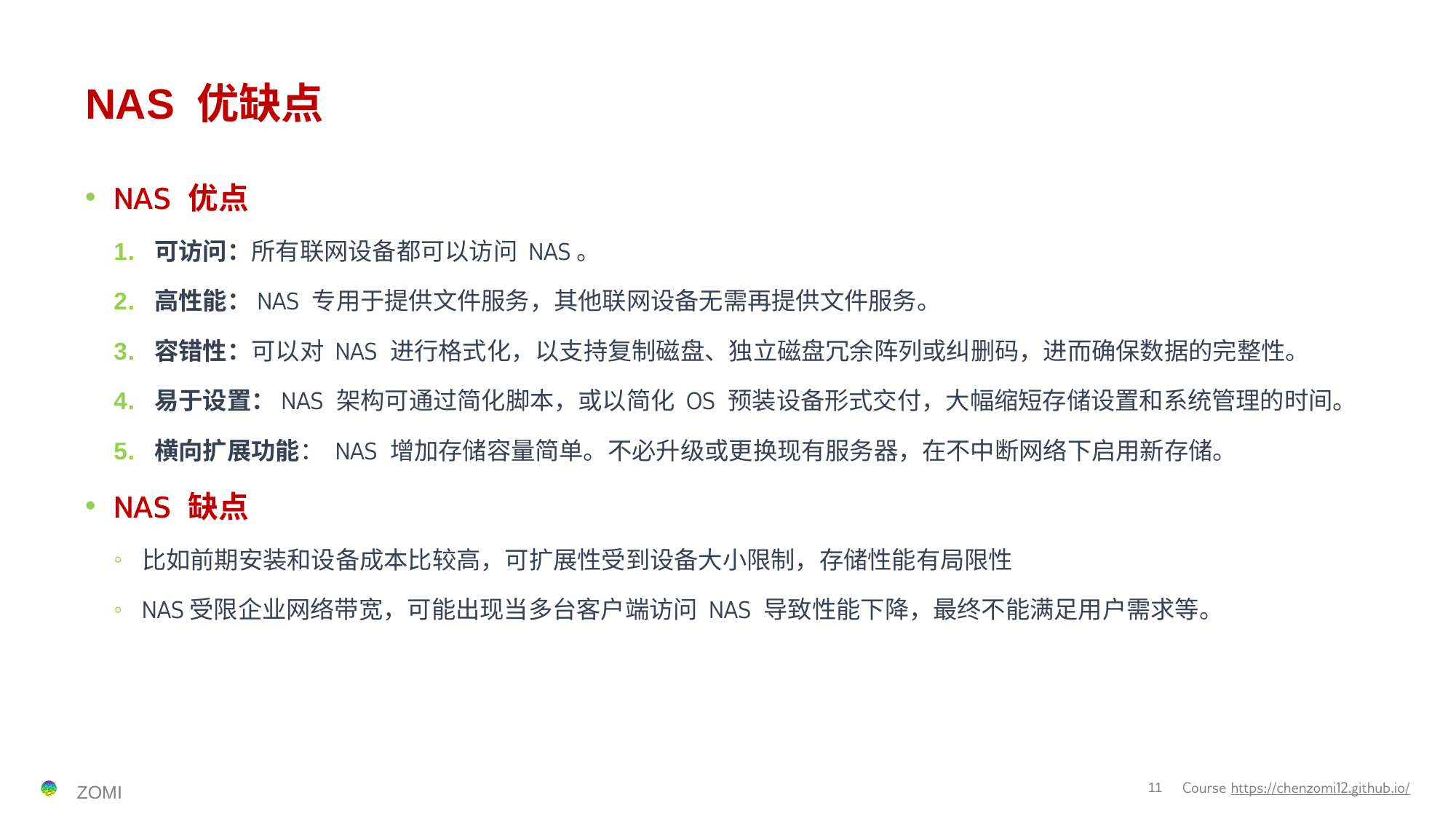

# NAS 优缺点
NAS 优点
可访问：所有联网设备都可以访问 NAS。
高性能：NAS 专用于提供文件服务，其他联网设备无需再提供文件服务。
容错性：可以对 NAS 进行格式化，以支持复制磁盘、独立磁盘冗余阵列或纠删码，进而确保数据的完整性。
易于设置：NAS 架构可通过简化脚本，或以简化 OS 预装设备形式交付，大幅缩短存储设置和系统管理的时间。
横向扩展功能： NAS 增加存储容量简单。不必升级或更换现有服务器，在不中断网络下启用新存储。
NAS 缺点
比如前期安装和设备成本比较高，可扩展性受到设备大小限制，存储性能有局限性
NAS受限企业网络带宽，可能出现当多台客户端访问 NAS 导致性能下降，最终不能满足用户需求等。